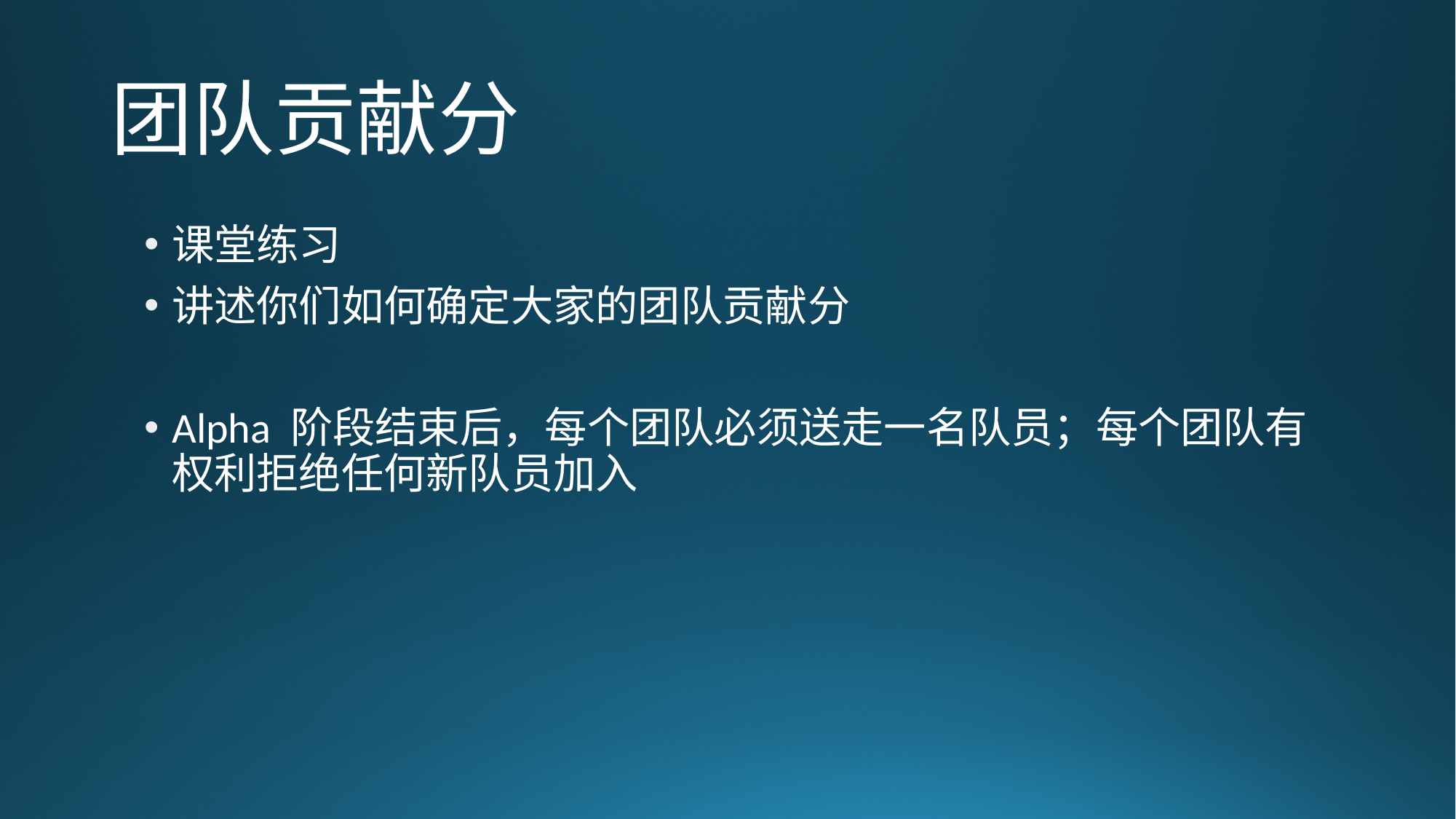

# 团队贡献分
课堂练习
讲述你们如何确定大家的团队贡献分

Alpha 阶段结束后，每个团队必须送走一名队员；每个团队有权利拒绝任何新队员加入